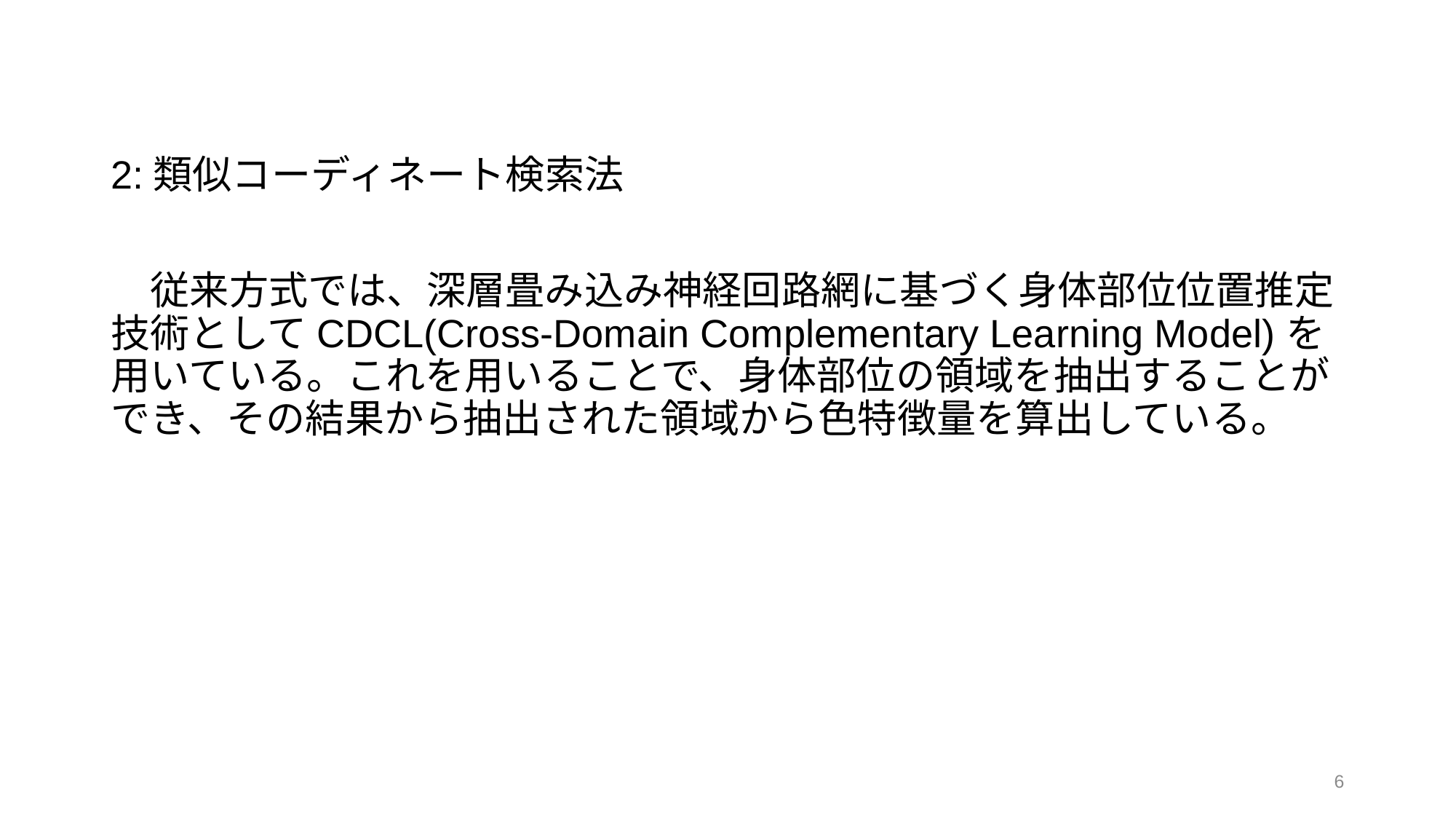

2:類似コーディネート検索法

　従来方式では、深層畳み込み神経回路網に基づく身体部位位置推定技術としてCDCL(Cross-Domain Complementary Learning Model)を用いている。これを用いることで、身体部位の領域を抽出することができ、その結果から抽出された領域から色特徴量を算出している。
6